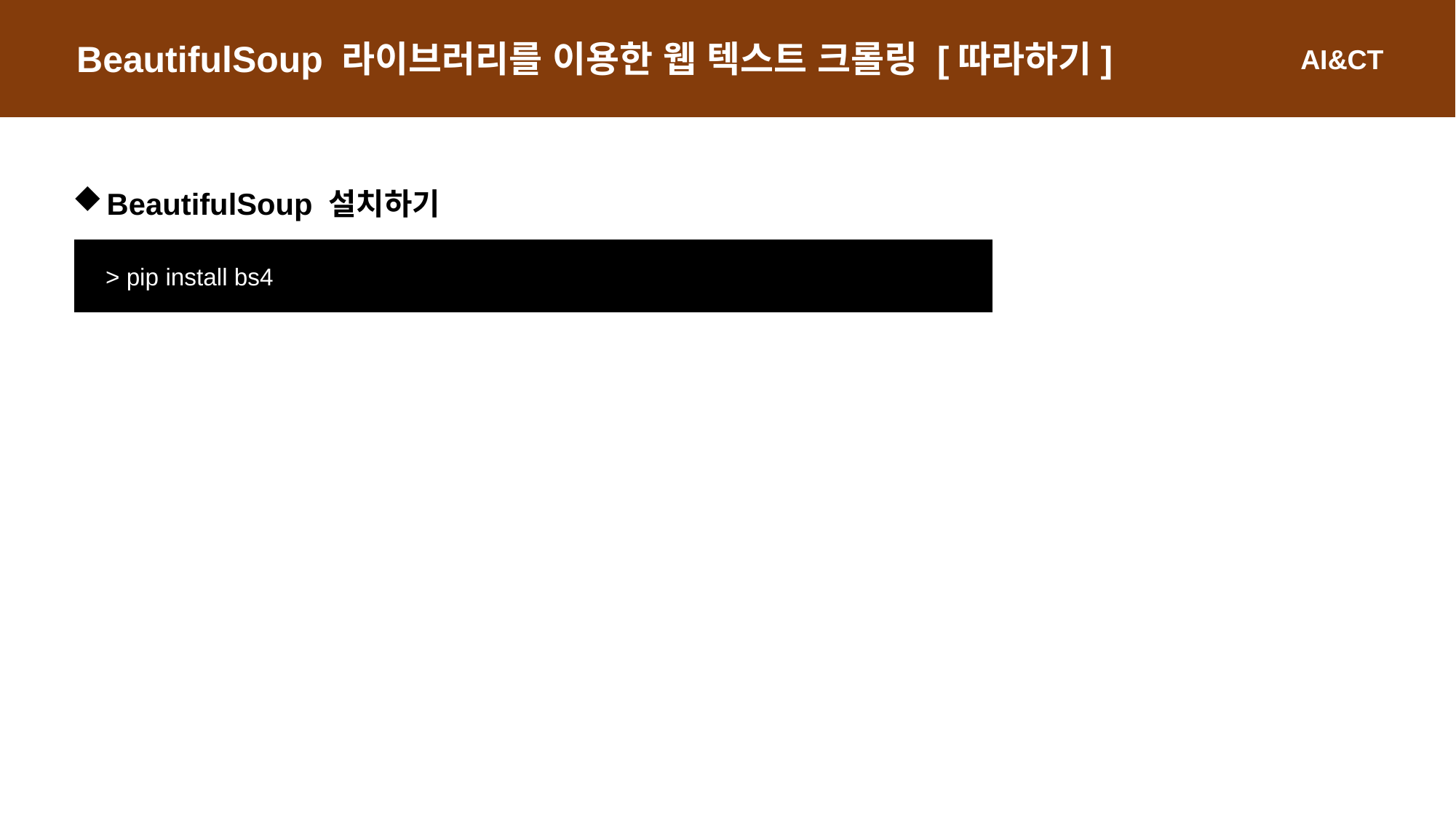

BeautifulSoup 라이브러리를 이용한 웹 텍스트 크롤링 [따라하기]
BeautifulSoup 설치하기
   > pip install bs4